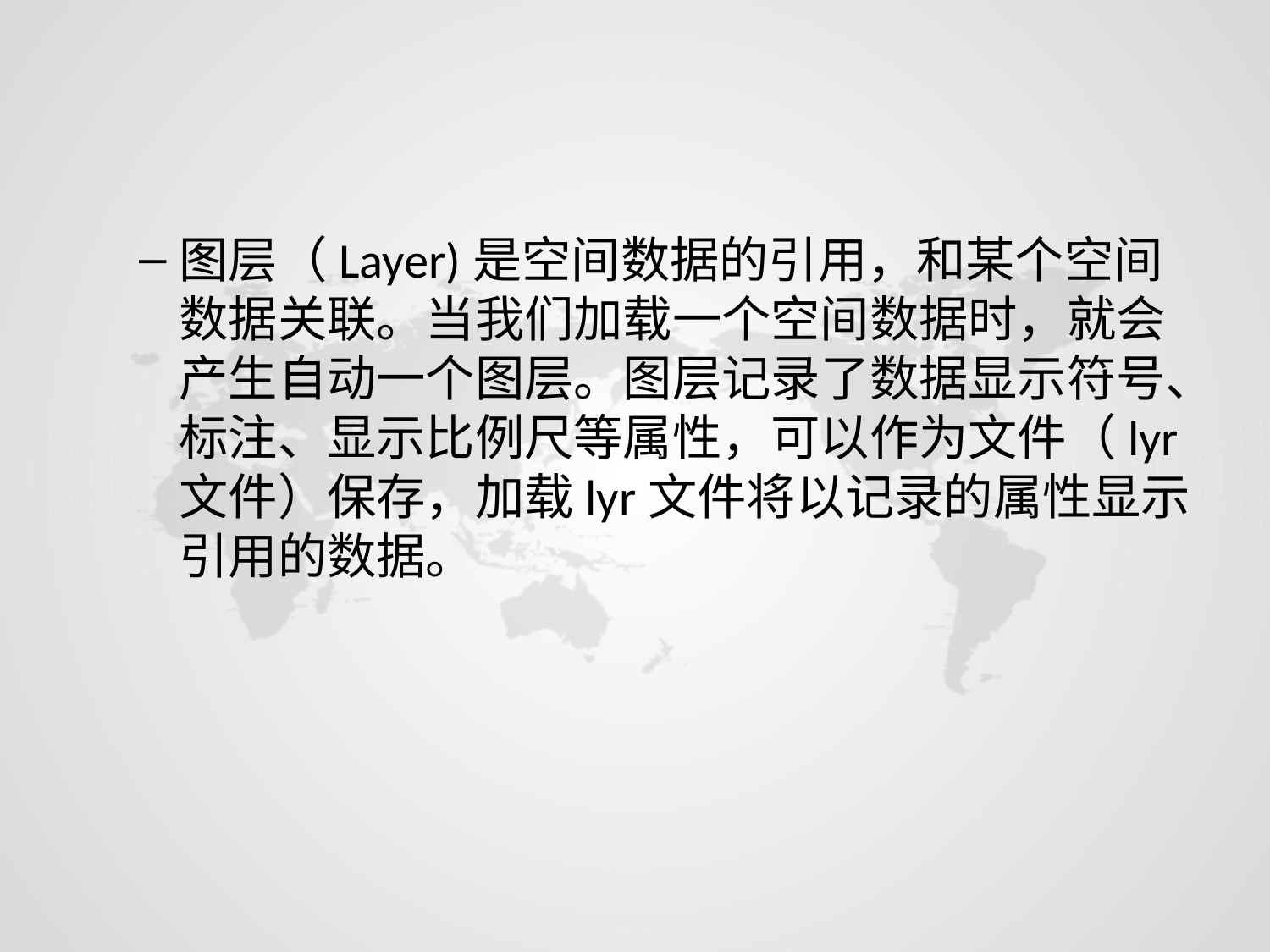

#
图层（Layer)是空间数据的引用，和某个空间数据关联。当我们加载一个空间数据时，就会产生自动一个图层。图层记录了数据显示符号、标注、显示比例尺等属性，可以作为文件（lyr文件）保存，加载lyr文件将以记录的属性显示引用的数据。